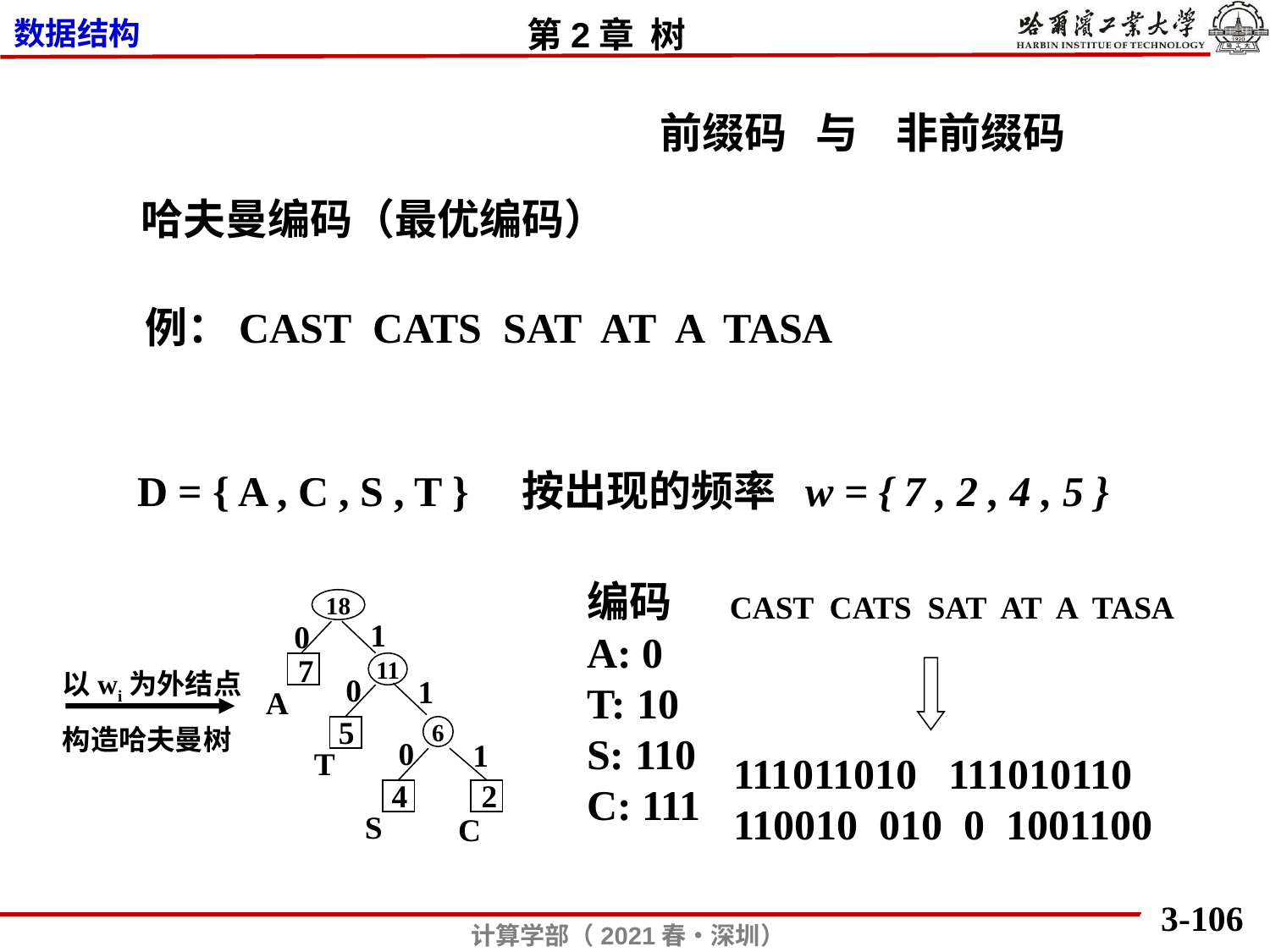

前缀码   与    非前缀码
哈夫曼编码（最优编码）
例：CAST  CATS  SAT  AT  A  TASA
D = { A , C , S , T }    按出现的频率  w = { 7 , 2 , 4 , 5 }
编码
A: 0
T: 10
S: 110
C: 111
CAST  CATS  SAT  AT  A  TASA
18
1
0

7

11
0
1
A

5

6
0
1
T

4
2

S
C
以wi为外结点
构造哈夫曼树

111011010   111010110
110010  010  0  1001100